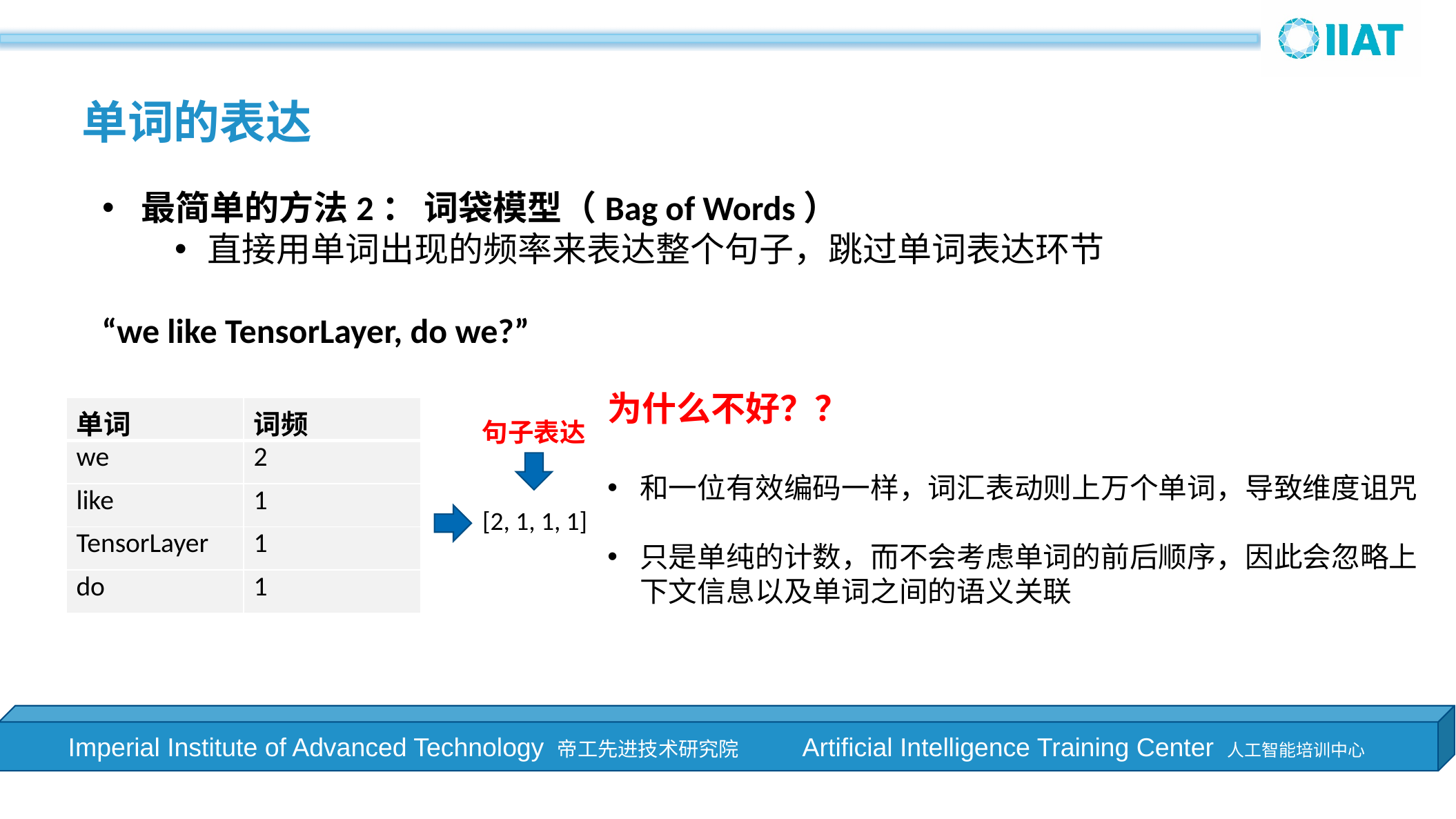

单词的表达
最简单的方法2： 词袋模型（Bag of Words）
直接用单词出现的频率来表达整个句子，跳过单词表达环节
“we like TensorLayer, do we?”
为什么不好？？

和一位有效编码一样，词汇表动则上万个单词，导致维度诅咒

只是单纯的计数，而不会考虑单词的前后顺序，因此会忽略上下文信息以及单词之间的语义关联
| 单词 | 词频 |
| --- | --- |
| we | 2 |
| like | 1 |
| TensorLayer | 1 |
| do | 1 |
句子表达

[2, 1, 1, 1]